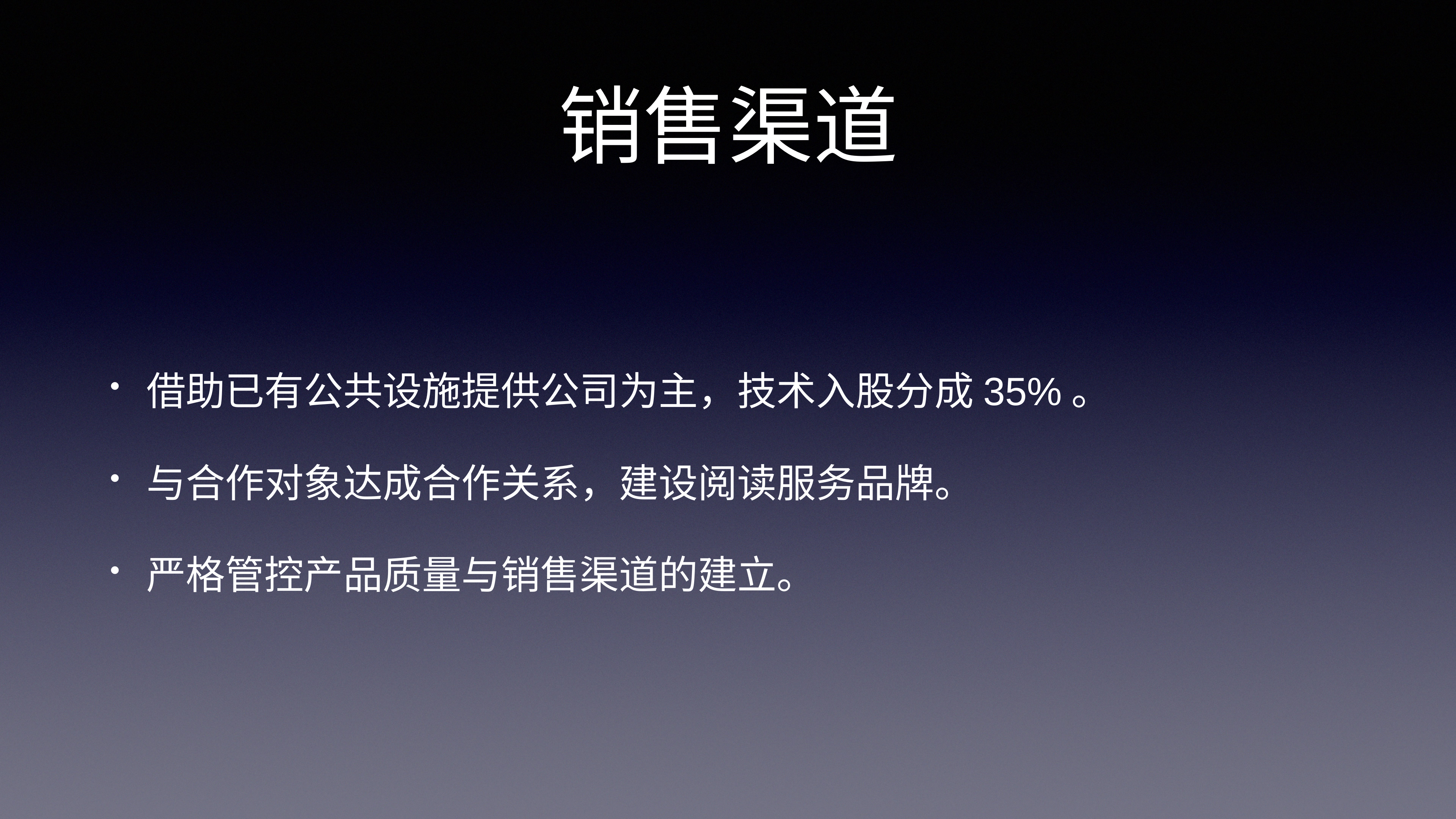

# 销售渠道
借助已有公共设施提供公司为主，技术入股分成35%。
与合作对象达成合作关系，建设阅读服务品牌。
严格管控产品质量与销售渠道的建立。